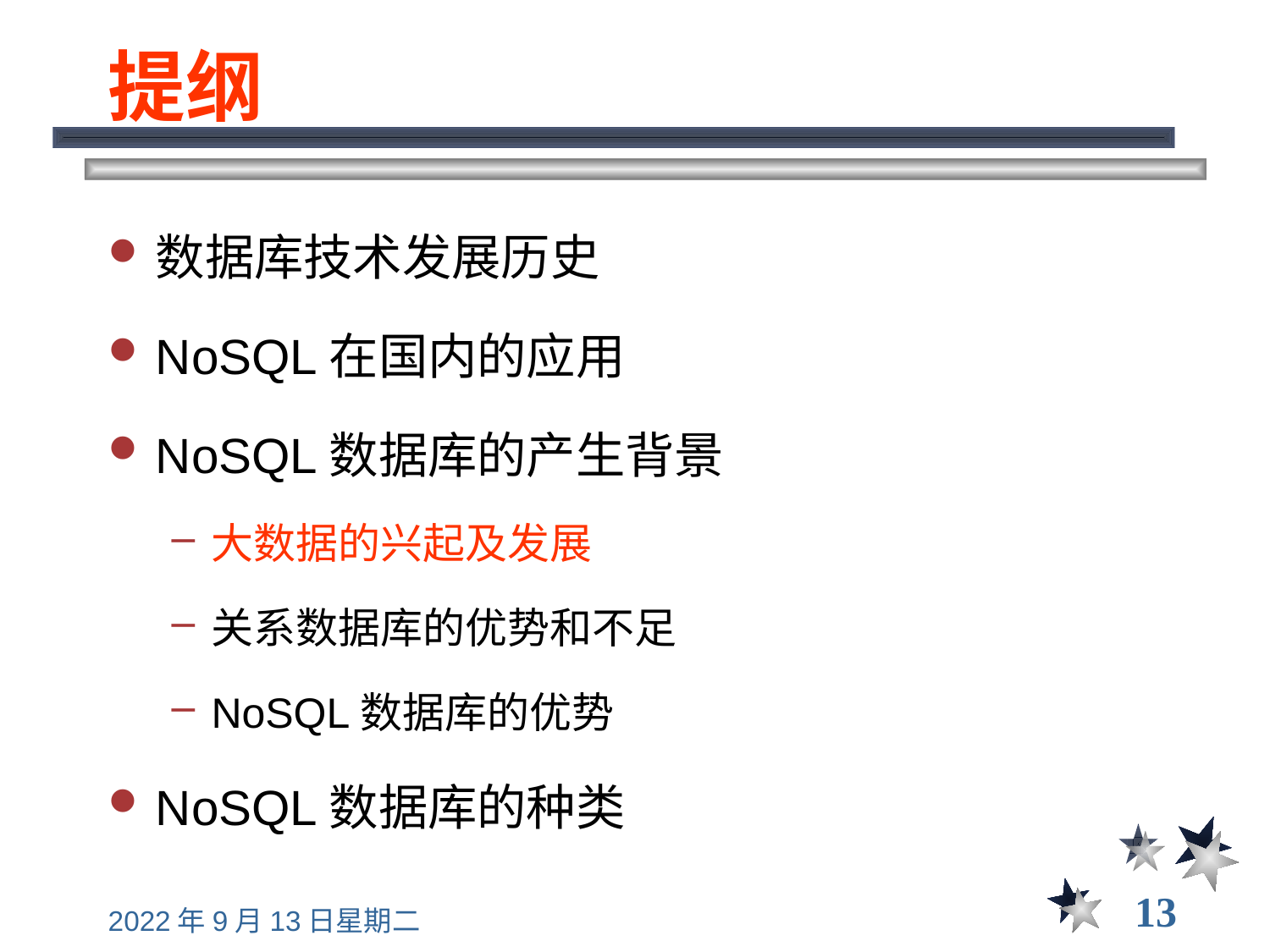

# 提纲
数据库技术发展历史
NoSQL在国内的应用
NoSQL数据库的产生背景
大数据的兴起及发展
关系数据库的优势和不足
NoSQL数据库的优势
NoSQL数据库的种类

13
2022年9月13日星期二
大数据管理----前言